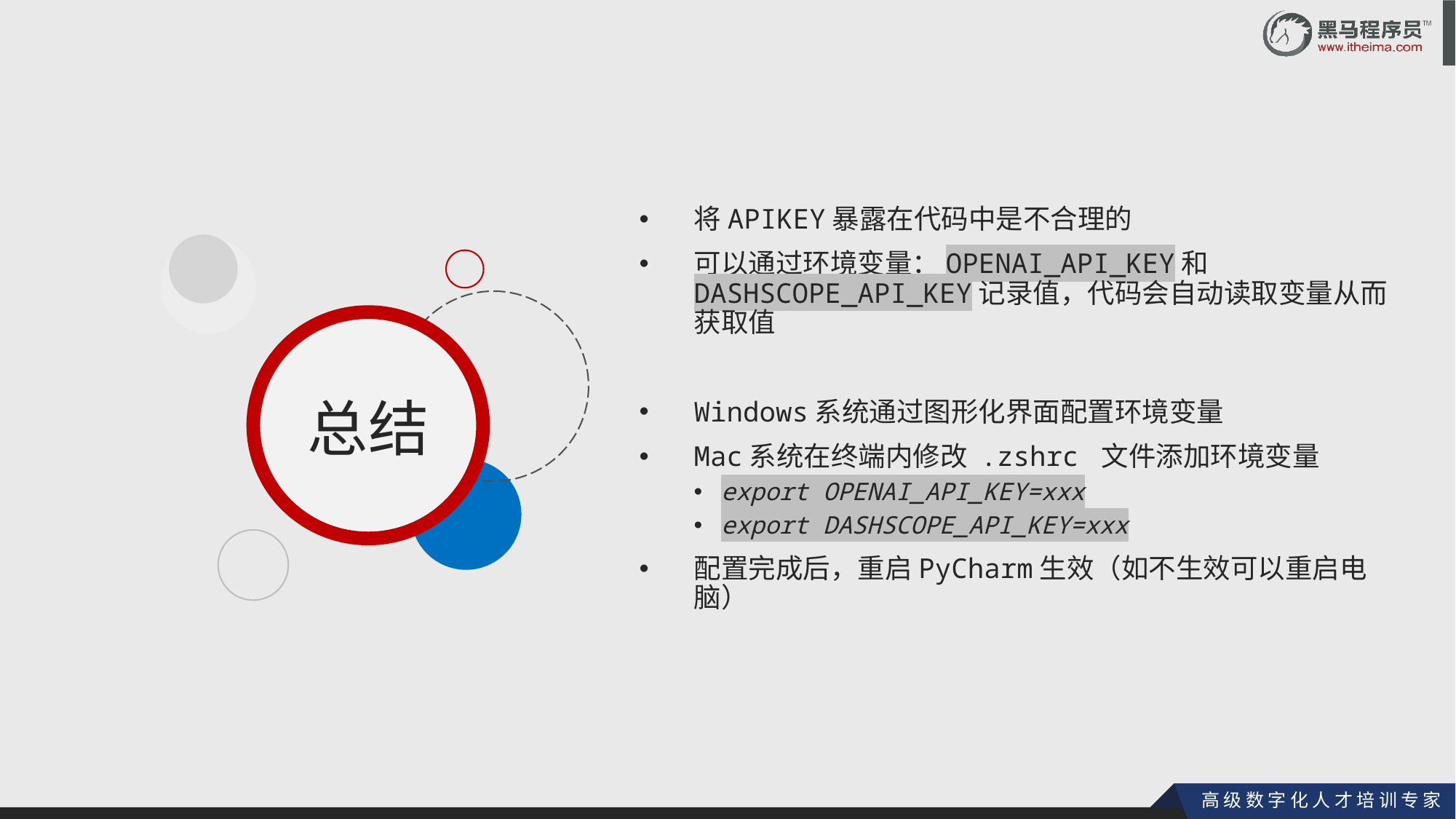

将APIKEY暴露在代码中是不合理的
可以通过环境变量：OPENAI_API_KEY和DASHSCOPE_API_KEY记录值，代码会自动读取变量从而获取值

Windows系统通过图形化界面配置环境变量
Mac系统在终端内修改 .zshrc 文件添加环境变量
export OPENAI_API_KEY=xxx
export DASHSCOPE_API_KEY=xxx
配置完成后，重启PyCharm生效（如不生效可以重启电脑）